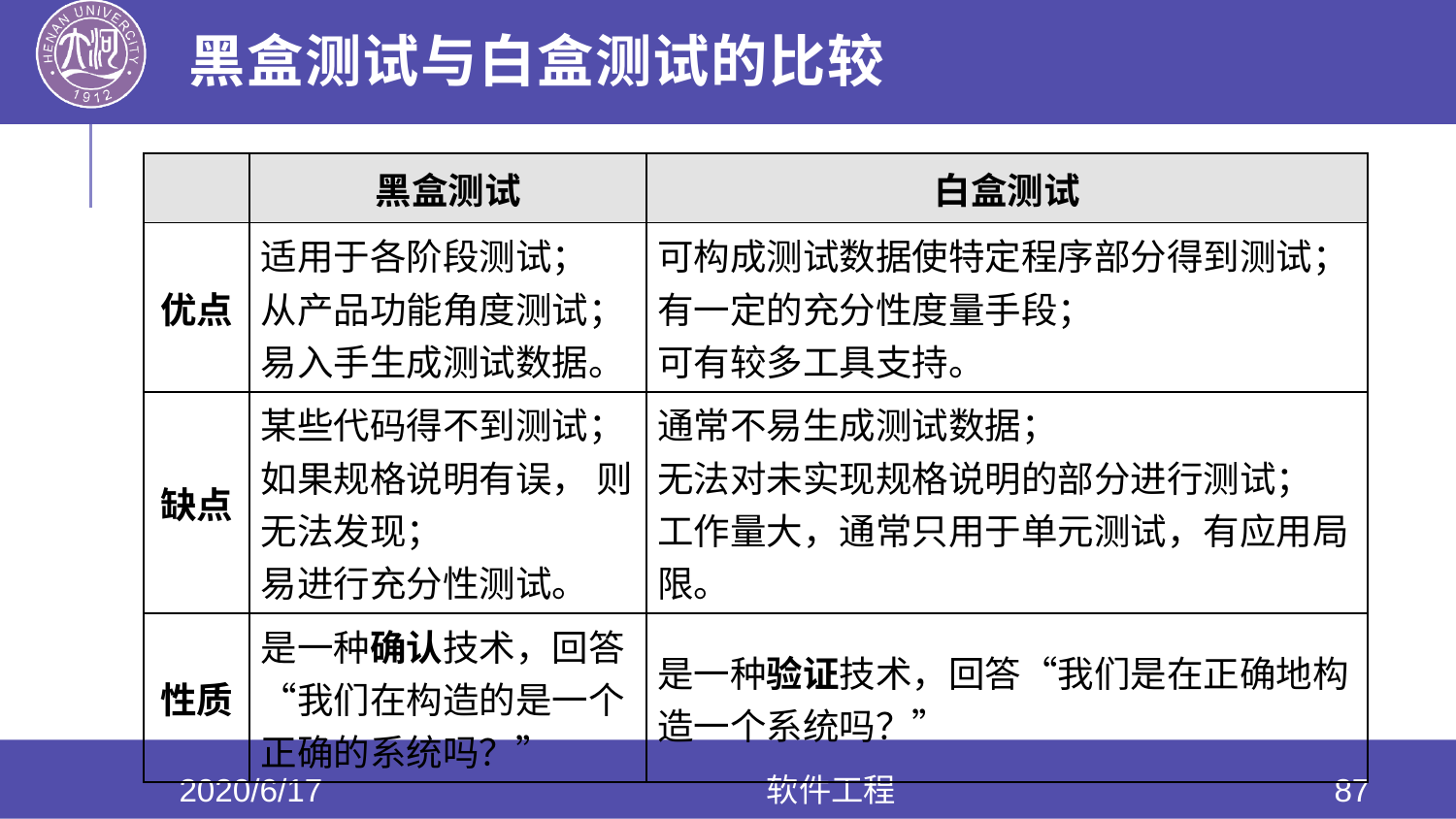

# 黑盒测试与白盒测试的比较
|  | 黑盒测试 | 白盒测试 |
| --- | --- | --- |
| 优点 | 适用于各阶段测试； 从产品功能角度测试； 易入手生成测试数据。 | 可构成测试数据使特定程序部分得到测试； 有一定的充分性度量手段； 可有较多工具支持。 |
| 缺点 | 某些代码得不到测试； 如果规格说明有误， 则无法发现； 易进行充分性测试。 | 通常不易生成测试数据； 无法对未实现规格说明的部分进行测试； 工作量大，通常只用于单元测试，有应用局限。 |
| 性质 | 是一种确认技术，回答“我们在构造的是一个正确的系统吗？” | 是一种验证技术，回答“我们是在正确地构造一个系统吗？” |
2020/6/17
软件工程
87